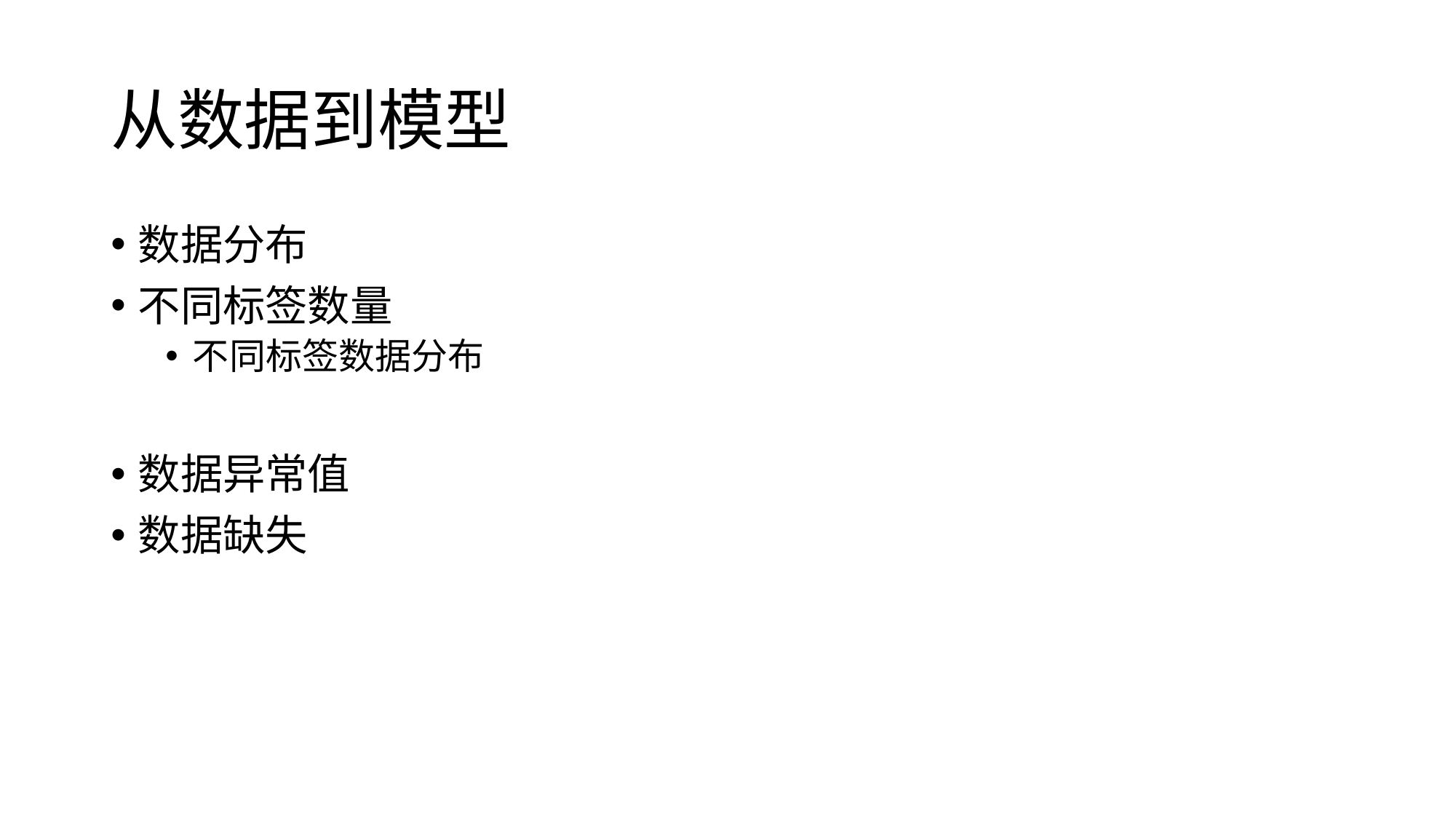

# 从数据到模型
数据分布
不同标签数量
不同标签数据分布

数据异常值
数据缺失